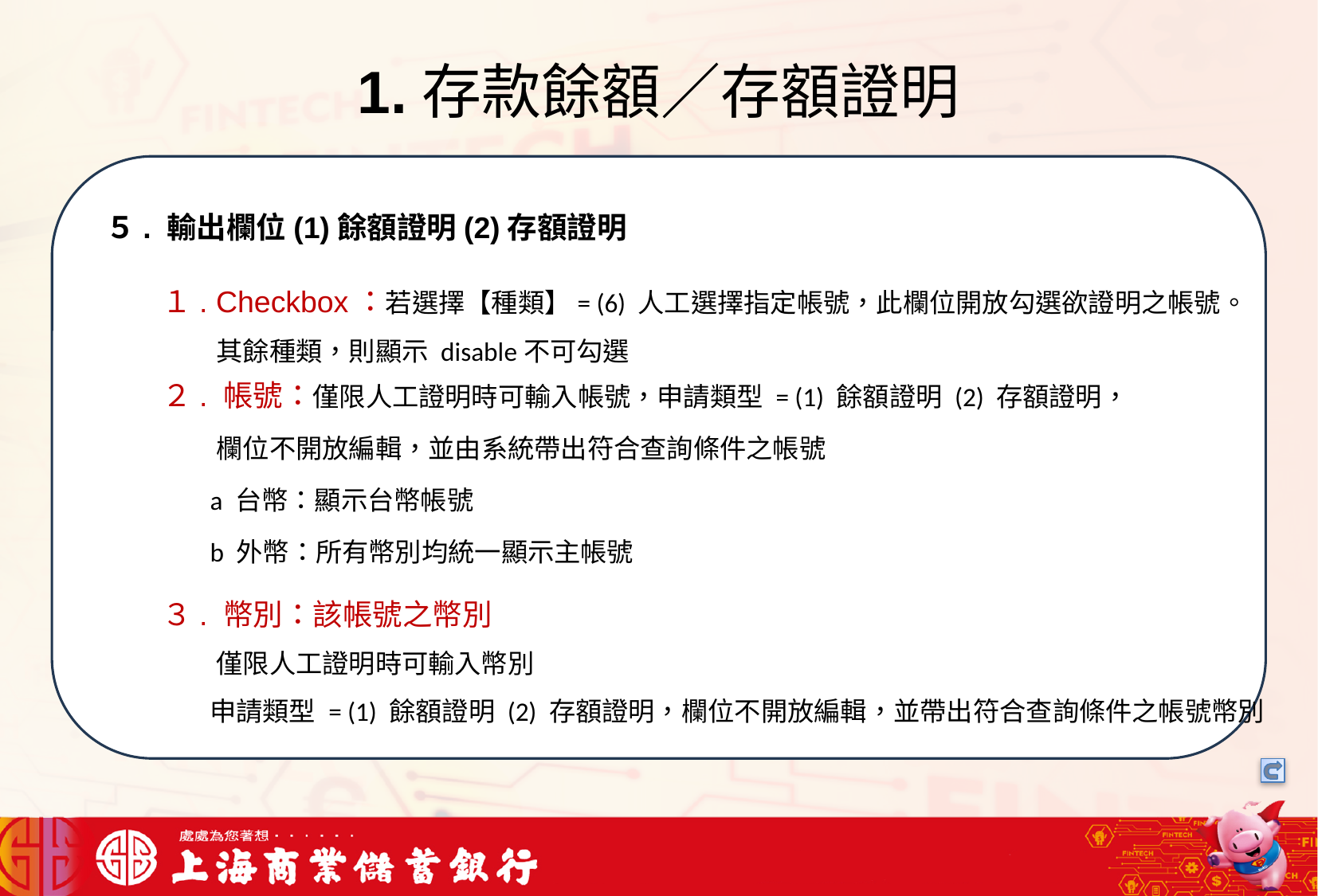

# 1.存款餘額／存額證明
我們可以將信用卡相關資料存在一個檔案中，將這些檔案中的文字進行詞向量的轉換，把文字轉成數字向量存在向量資料庫中，透過檢索器在向量資料庫搜尋與用戶問題最接近的資訊，透過生成器，生成最合適的答案回覆用戶
５. 輸出欄位(1)餘額證明(2)存額證明
１. Checkbox：若選擇【種類】= (6) 人工選擇指定帳號，此欄位開放勾選欲證明之帳號。
        其餘種類，則顯示 disable不可勾選
２. 帳號：僅限人工證明時可輸入帳號，申請類型 = (1) 餘額證明 (2) 存額證明，
        欄位不開放編輯，並由系統帶出符合查詢條件之帳號
        a 台幣：顯示台幣帳號
        b 外幣：所有幣別均統一顯示主帳號
３. 幣別：該帳號之幣別
        僅限人工證明時可輸入幣別
        申請類型 = (1) 餘額證明 (2) 存額證明，欄位不開放編輯，並帶出符合查詢條件之帳號幣別